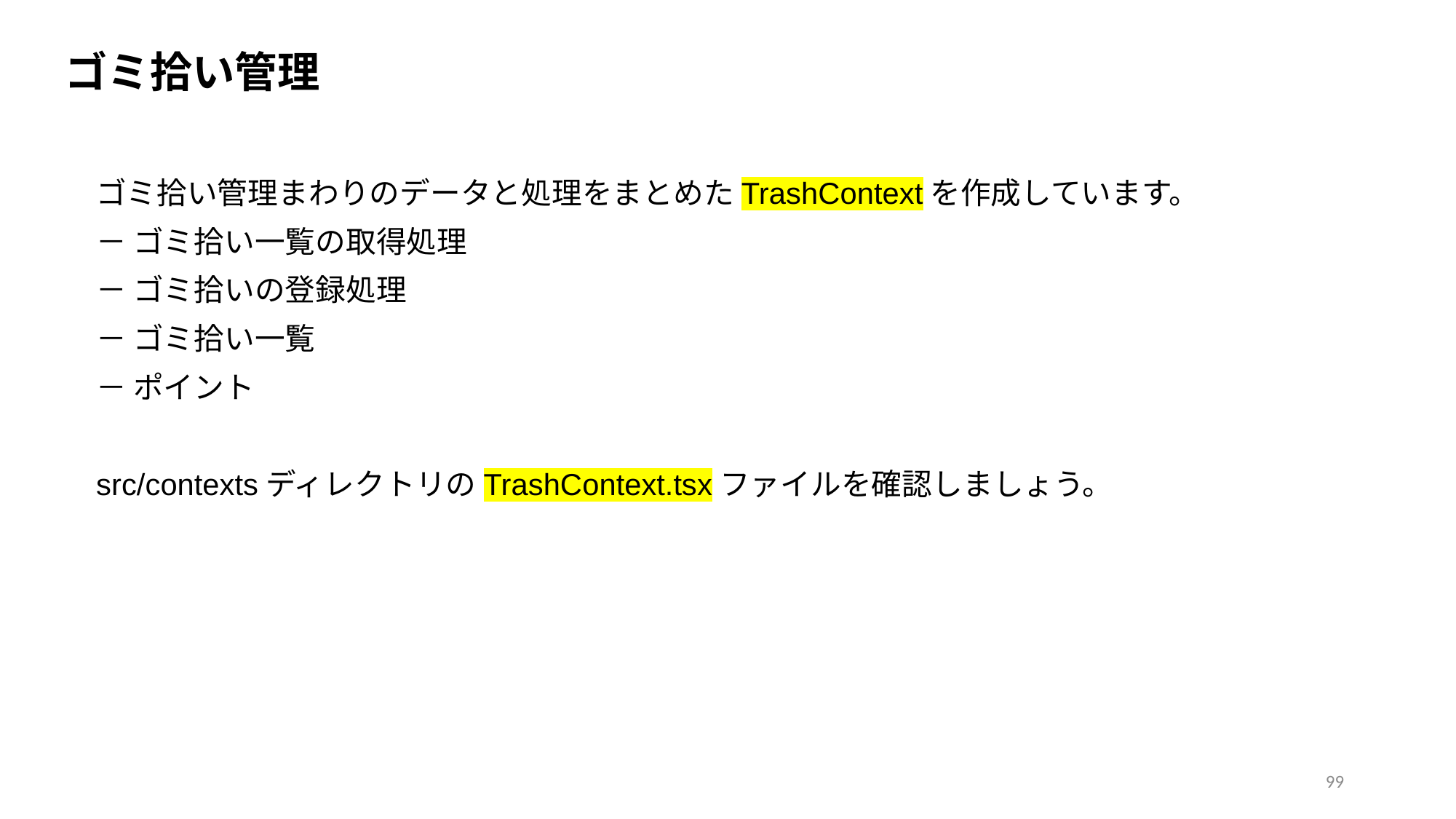

ゴミ拾い管理
ゴミ拾い管理まわりのデータと処理をまとめたTrashContextを作成しています。
－ ゴミ拾い一覧の取得処理
－ ゴミ拾いの登録処理
－ ゴミ拾い一覧
－ ポイント

src/contextsディレクトリのTrashContext.tsxファイルを確認しましょう。
99